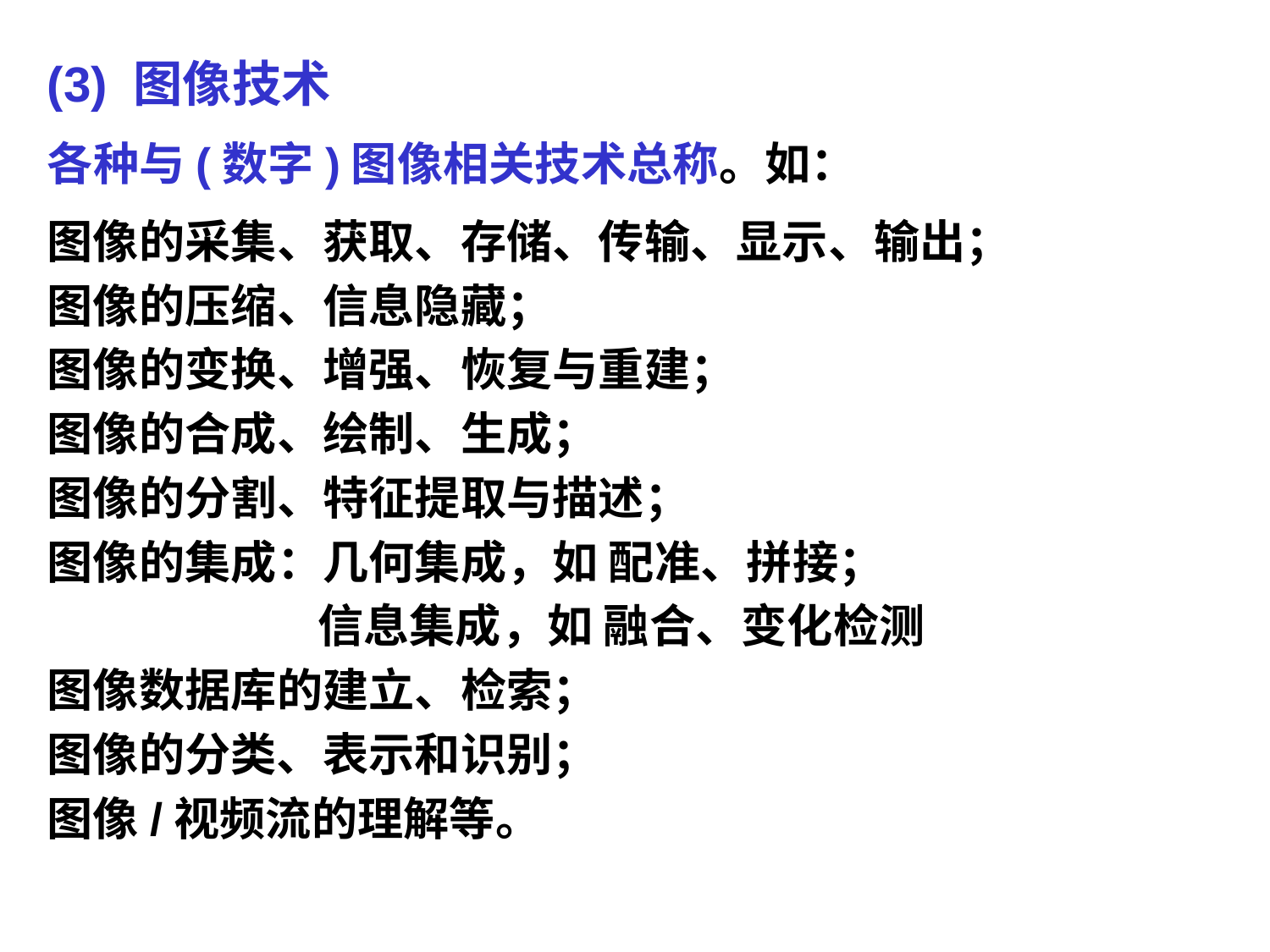

(3) 图像技术
各种与(数字)图像相关技术总称。如：
图像的采集、获取、存储、传输、显示、输出；
图像的压缩、信息隐藏；
图像的变换、增强、恢复与重建；
图像的合成、绘制、生成；
图像的分割、特征提取与描述；
图像的集成：几何集成，如 配准、拼接；
                         信息集成，如 融合、变化检测
图像数据库的建立、检索；
图像的分类、表示和识别；
图像/视频流的理解等。